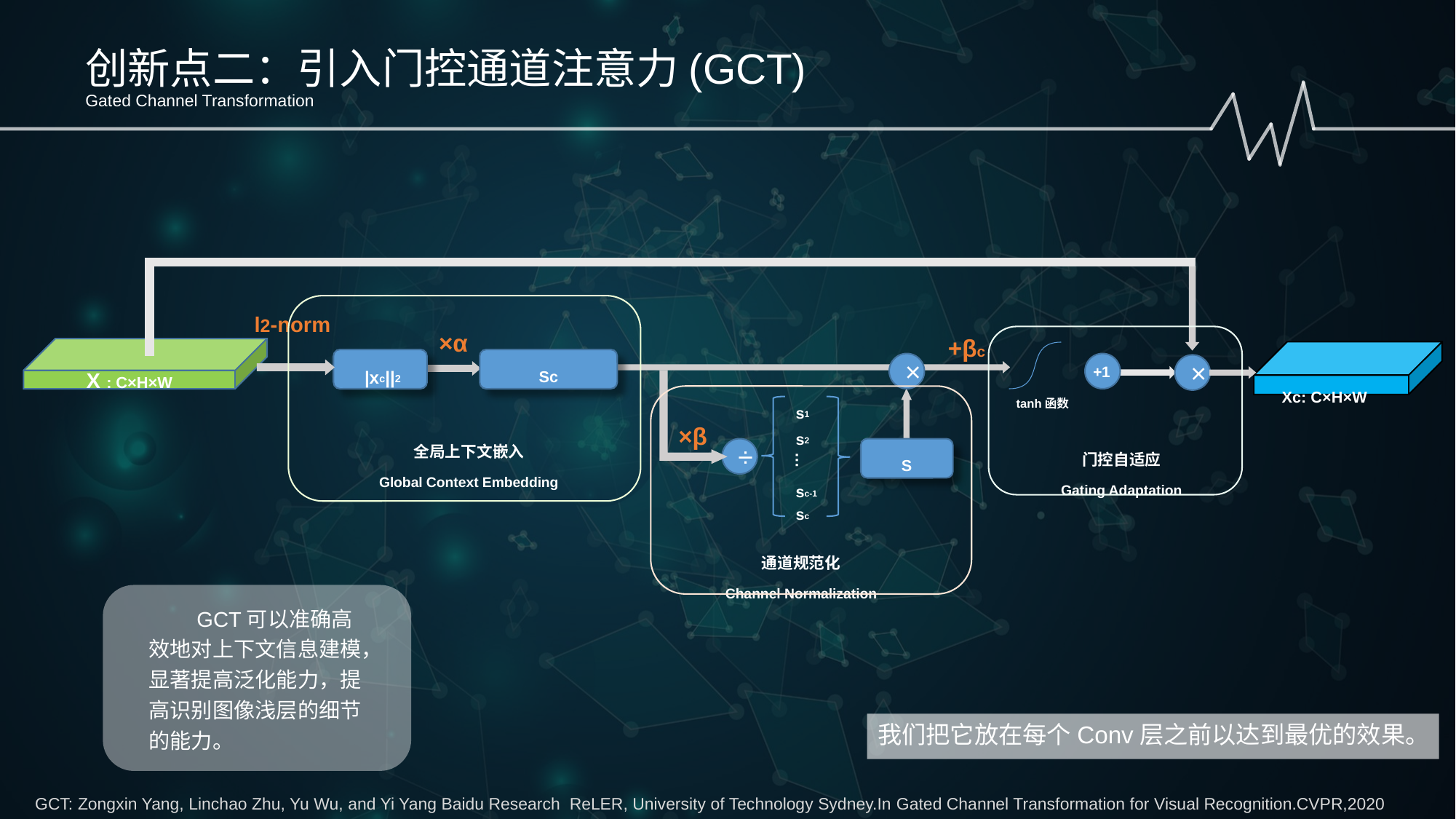

创新点二：引入门控通道注意力(GCT)
Gated Channel Transformation

l2-norm

×α

+βc
X : C×H×W

Xc: C×H×W
 |xc||2
Sc
×

×
+1

s1

tanh函数

s2
×β

全局上下文嵌入
Global Context Embedding
门控自适应
Gating Adaptation
÷
S
…
sc-1
sc
通道规范化
Channel Normalization

        GCT可以准确高效地对上下文信息建模，显著提高泛化能力，提高识别图像浅层的细节的能力。
我们把它放在每个Conv层之前以达到最优的效果。

       GCT: Zongxin Yang, Linchao Zhu, Yu Wu, and Yi Yang Baidu Research  ReLER, University of Technology Sydney.In Gated Channel Transformation for Visual Recognition.CVPR,2020